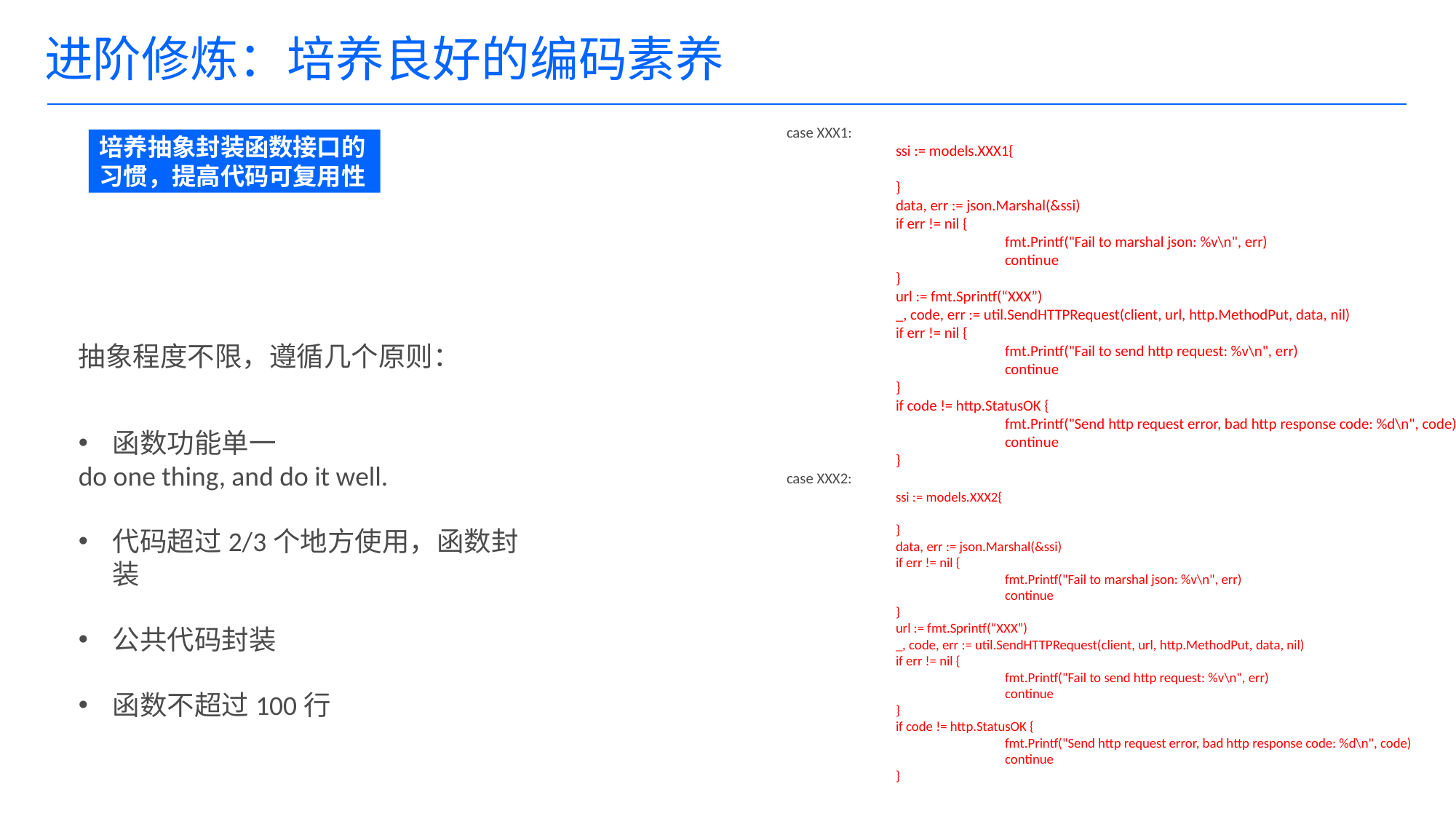

# 进阶修炼：培养良好的编码素养
			case XXX1:
				ssi := models.XXX1{

				}
				data, err := json.Marshal(&ssi)
				if err != nil {
					fmt.Printf("Fail to marshal json: %v\n", err)
					continue
				}
				url := fmt.Sprintf(“XXX”)
				_, code, err := util.SendHTTPRequest(client, url, http.MethodPut, data, nil)
				if err != nil {
					fmt.Printf("Fail to send http request: %v\n", err)
					continue
				}
				if code != http.StatusOK {
					fmt.Printf("Send http request error, bad http response code: %d\n", code)
					continue
				}
			case XXX2:
				ssi := models.XXX2{

				}
				data, err := json.Marshal(&ssi)
				if err != nil {
					fmt.Printf("Fail to marshal json: %v\n", err)
					continue
				}
				url := fmt.Sprintf(“XXX”)
				_, code, err := util.SendHTTPRequest(client, url, http.MethodPut, data, nil)
				if err != nil {
					fmt.Printf("Fail to send http request: %v\n", err)
					continue
				}
				if code != http.StatusOK {
					fmt.Printf("Send http request error, bad http response code: %d\n", code)
					continue
				}
培养抽象封装函数接口的习惯，提高代码可复用性
抽象程度不限，遵循几个原则：
函数功能单一
do one thing, and do it well.

代码超过2/3个地方使用，函数封装

公共代码封装

函数不超过100行